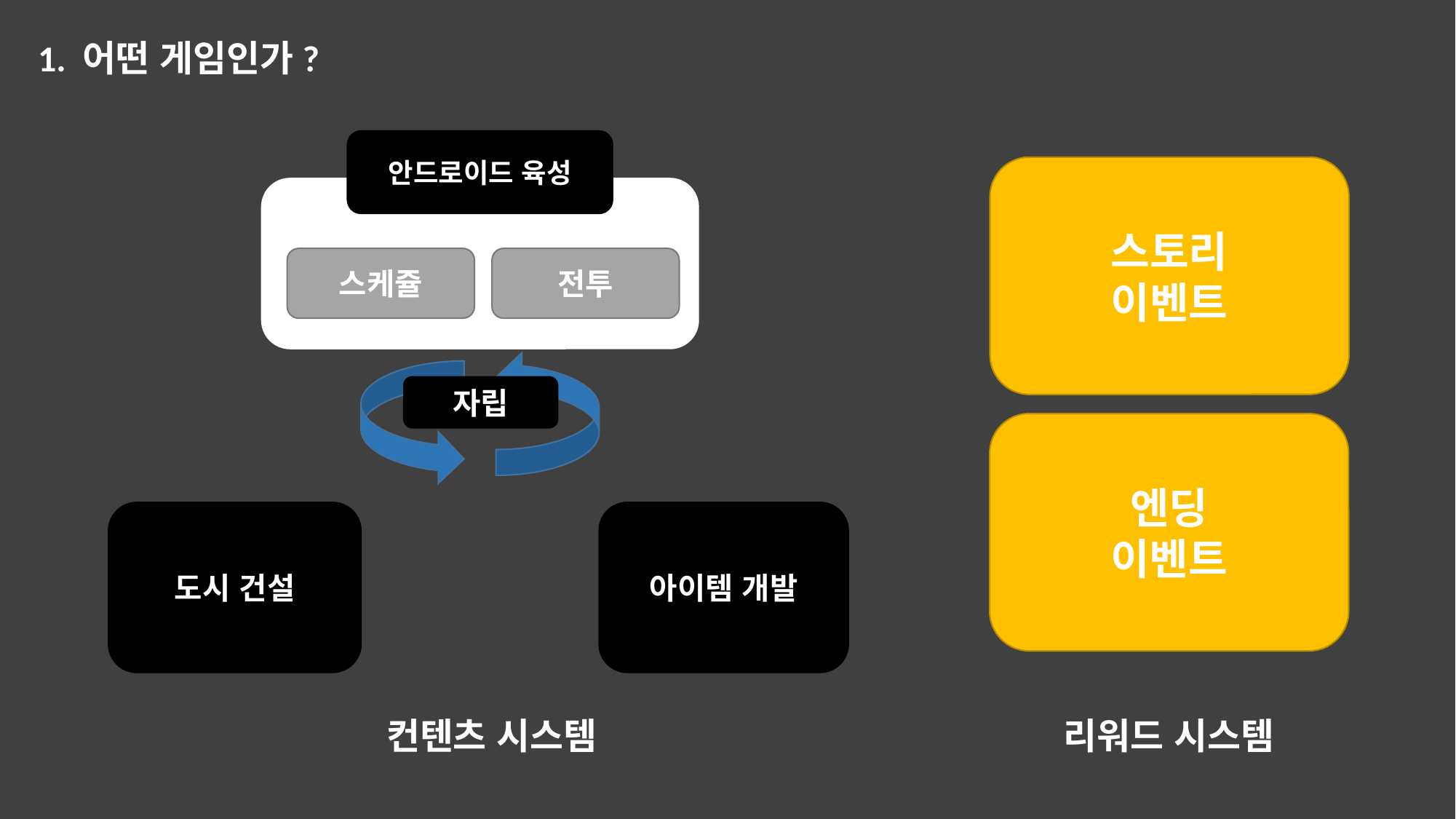

1. 어떤 게임인가?
안드로이드 육성

스케쥴
전투
스토리
이벤트

자립
엔딩
이벤트
도시 건설
아이템 개발
리워드 시스템
컨텐츠 시스템